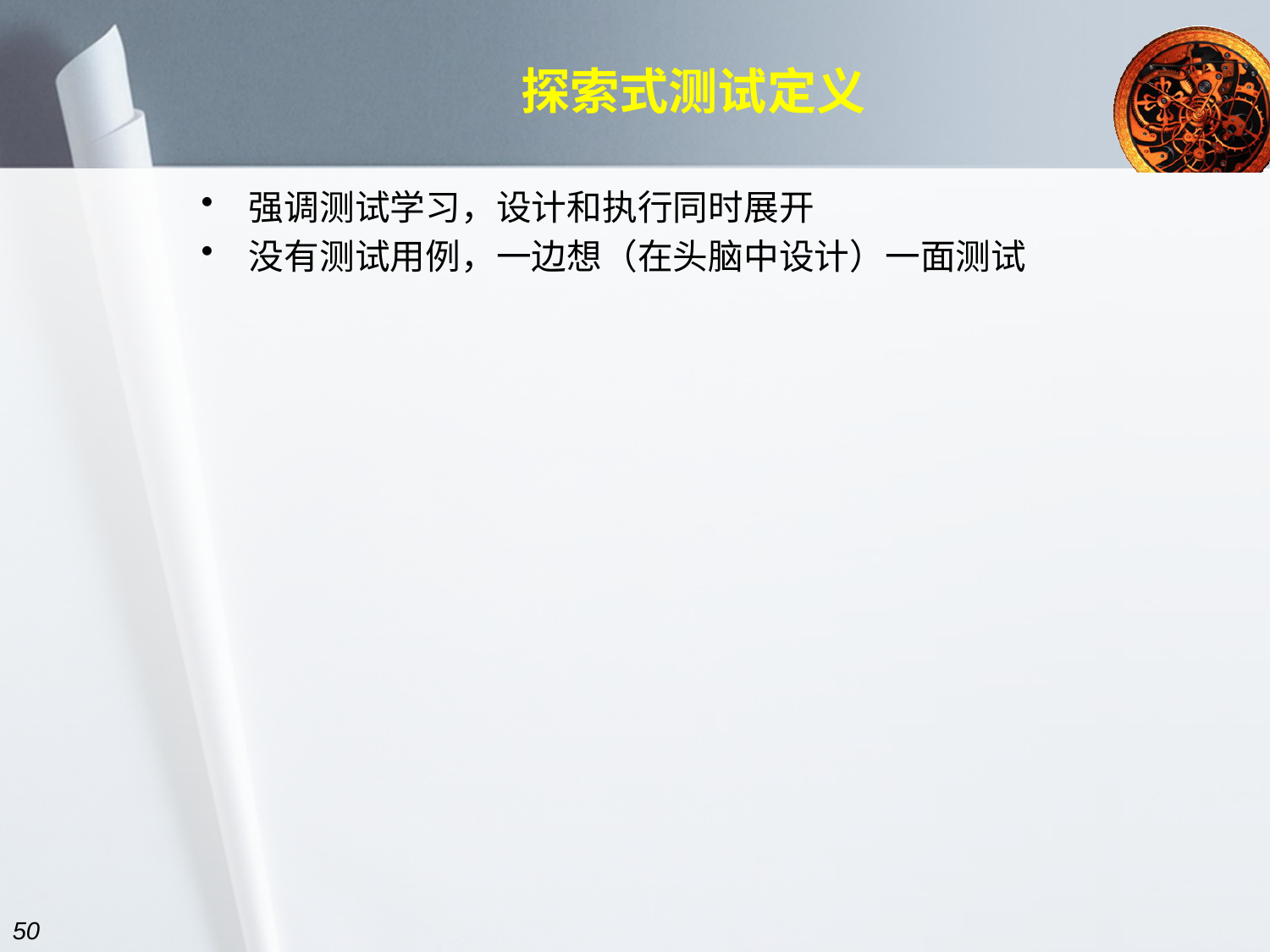

# 探索式测试定义
强调测试学习，设计和执行同时展开
没有测试用例，一边想（在头脑中设计）一面测试
50